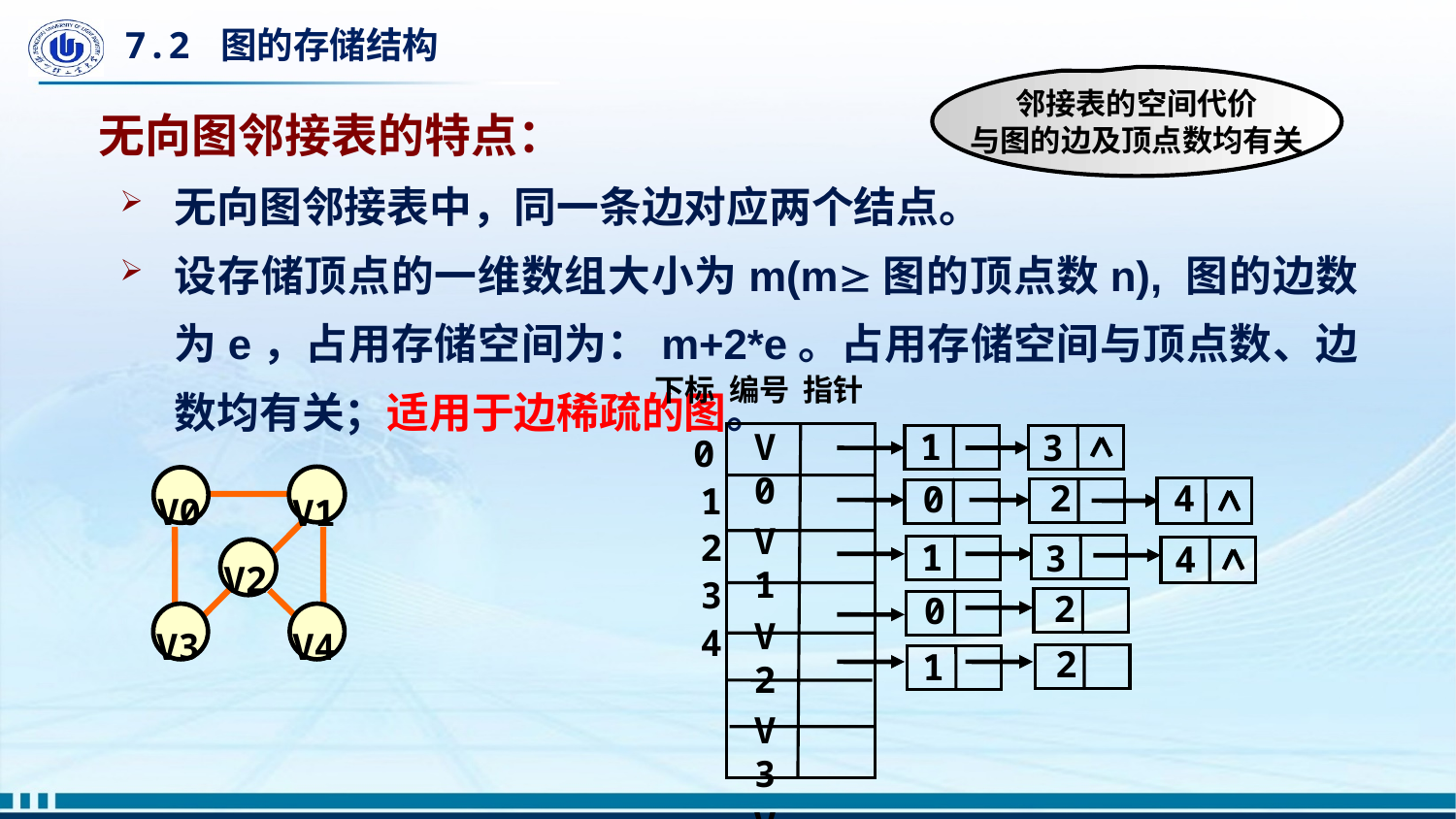

# 7.2 图的存储结构
邻接表的空间代价
与图的边及顶点数均有关
无向图邻接表的特点：
无向图邻接表中，同一条边对应两个结点。
设存储顶点的一维数组大小为m(m≥图的顶点数n), 图的边数为e，占用存储空间为：m+2*e。占用存储空间与顶点数、边数均有关；适用于边稀疏的图。
下标  编号  指针
V0
V1
V2
V3
V4
  0
  1
  2
  3
  4

1

3

4

2

0

1

3

4

2

0

2

1

 V0

 V1

 V2

 V3

 V4